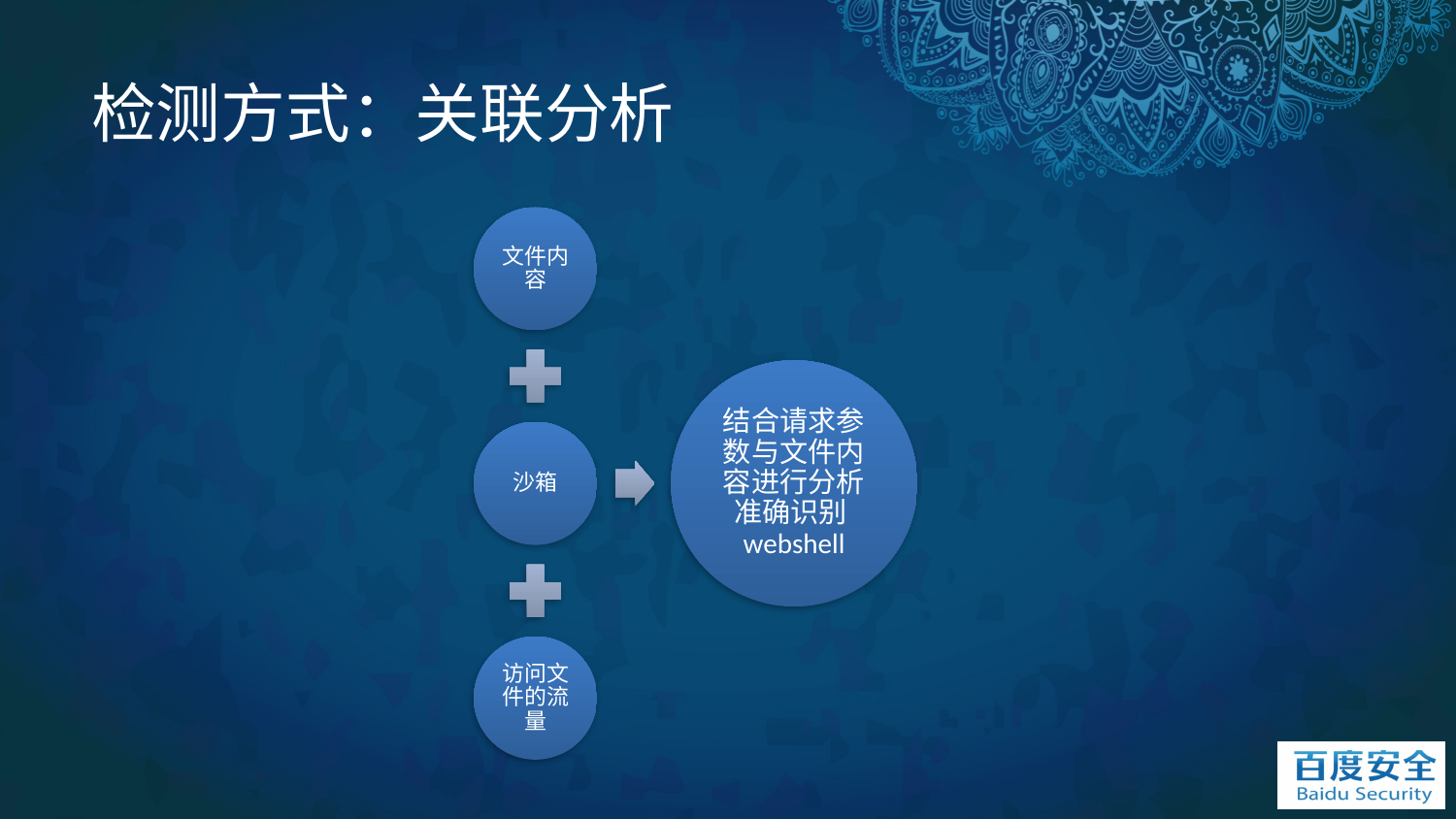

检测方式：关联分析
文件内容

沙箱

访问文件的流量

结合请求参数与文件内容进行分析 准确识别webshell